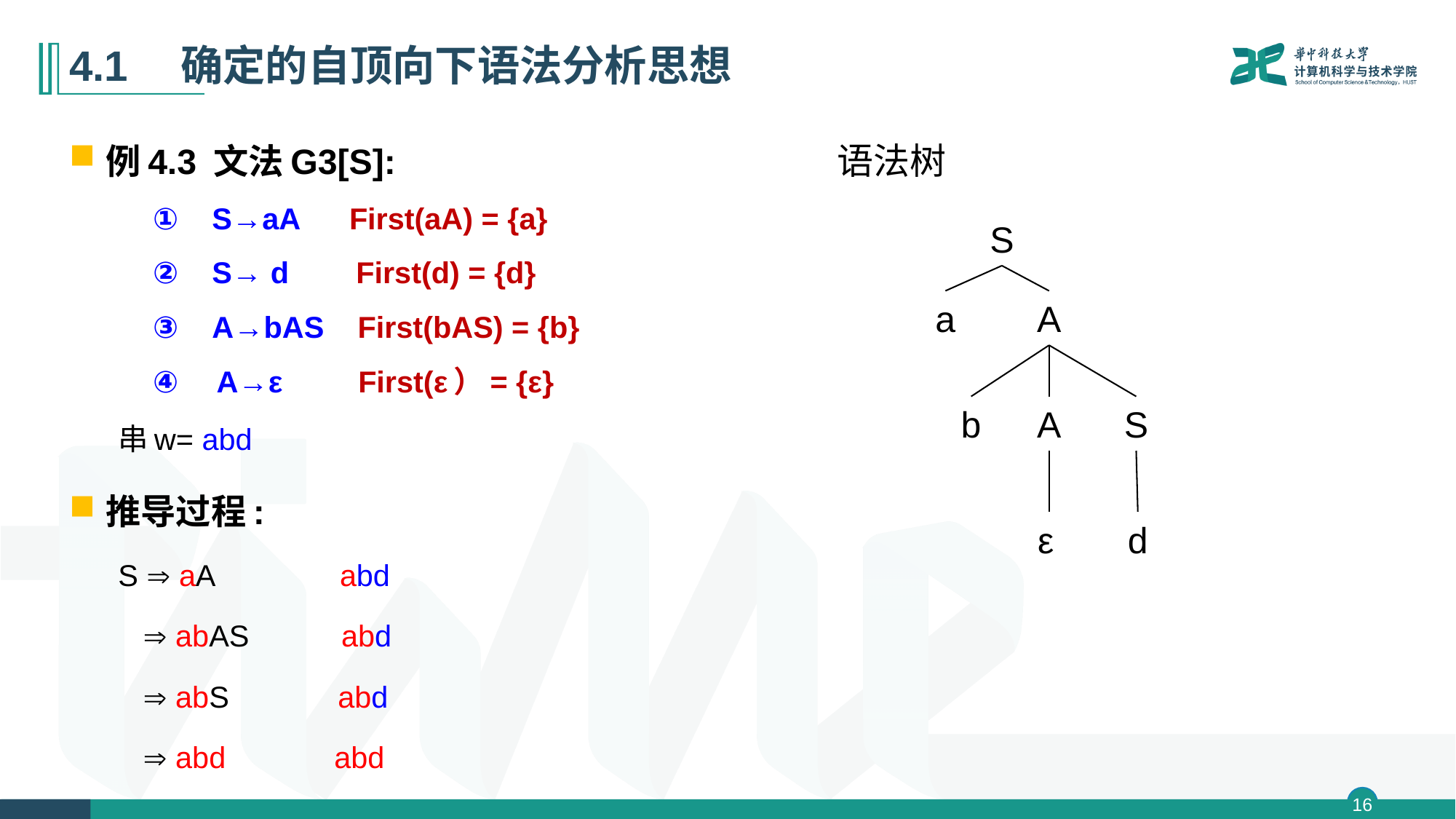

# 4.1　确定的自顶向下语法分析思想
例4.3 文法G3[S]:
          ①    S→aA	 First(aA) = {a}
          ②    S→ d        First(d) = {d}
          ③    A→bAS    First(bAS) = {b}
          ④    A→ε         First(ε）= {ε}
串w= abd
推导过程:
S ⇒ aA               abd
   ⇒ abAS           abd
   ⇒ abS             abd
   ⇒ abd             abd
语法树
S
A
a
b
A
S
d
ε